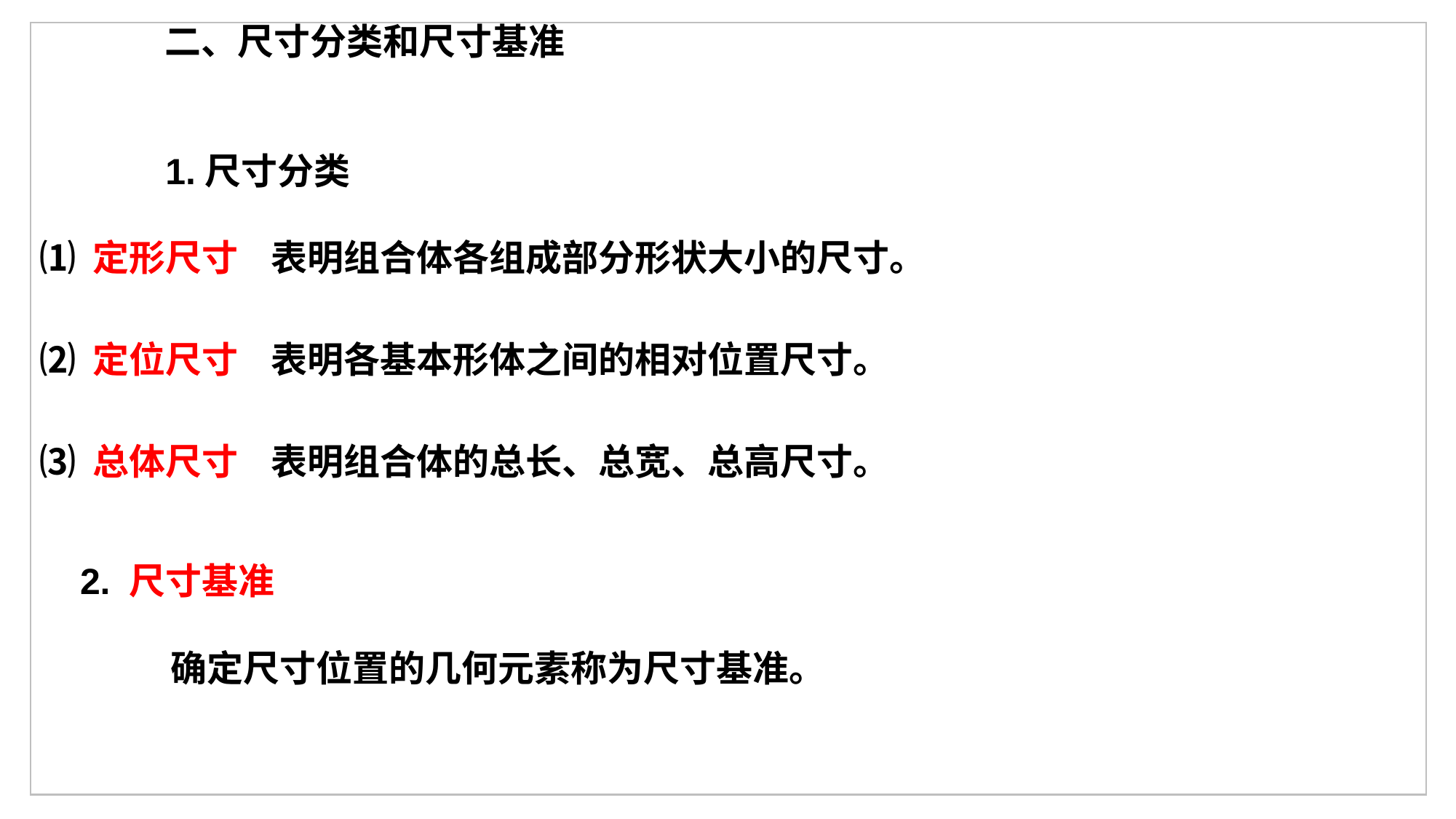

二、尺寸分类和尺寸基准
1.尺寸分类

⑴ 定形尺寸    表明组合体各组成部分形状大小的尺寸。

⑵ 定位尺寸    表明各基本形体之间的相对位置尺寸。

⑶ 总体尺寸    表明组合体的总长、总宽、总高尺寸。
    2. 尺寸基准

               确定尺寸位置的几何元素称为尺寸基准。